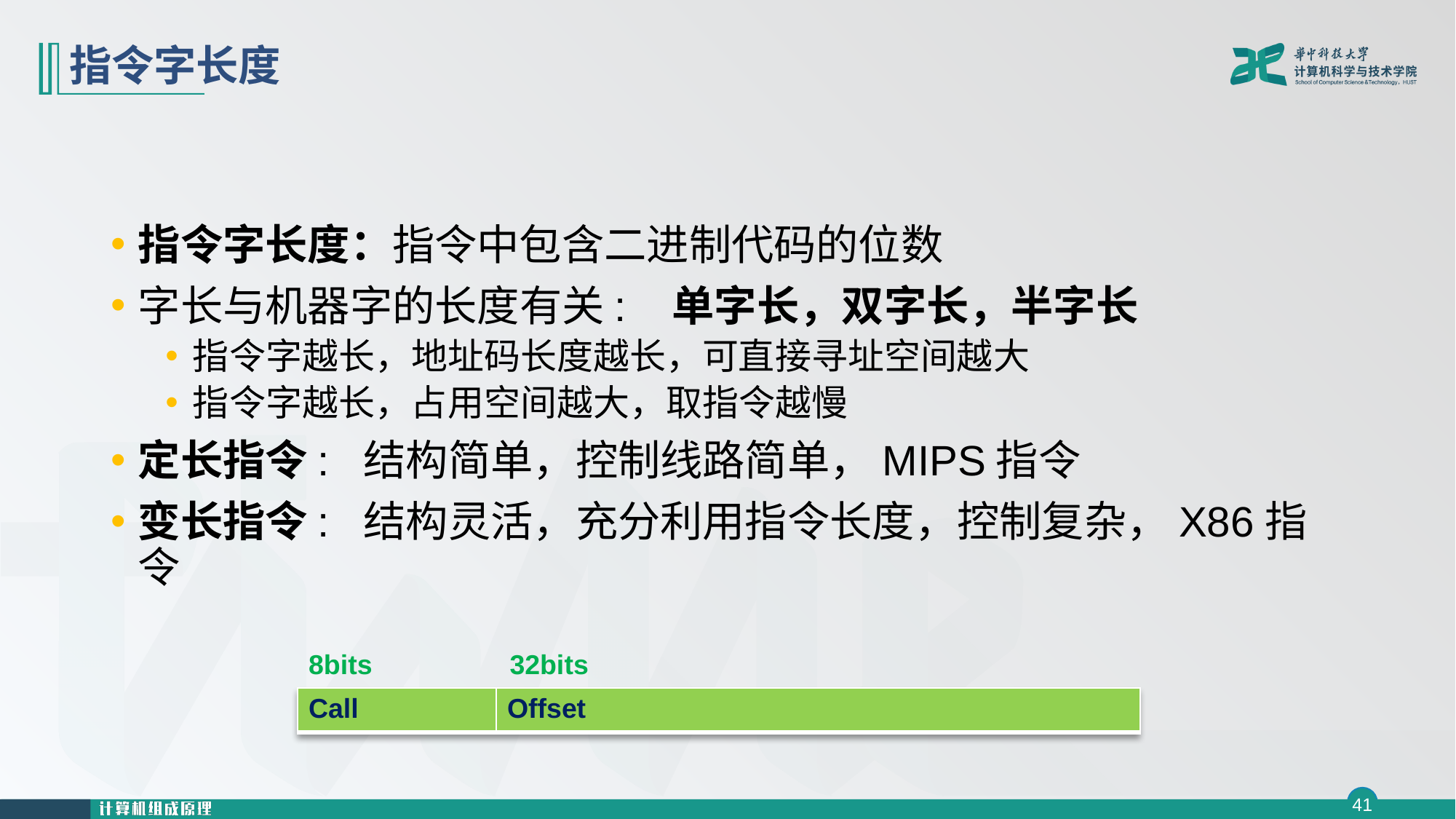

# 指令字长度
指令字长度：指令中包含二进制代码的位数
字长与机器字的长度有关:   单字长，双字长，半字长
指令字越长，地址码长度越长，可直接寻址空间越大
指令字越长，占用空间越大，取指令越慢
定长指令:  结构简单，控制线路简单，MIPS指令
变长指令:  结构灵活，充分利用指令长度，控制复杂，X86指令

| 8bits | 32bits |
| --- | --- |
| Call | Offset |
| --- | --- |